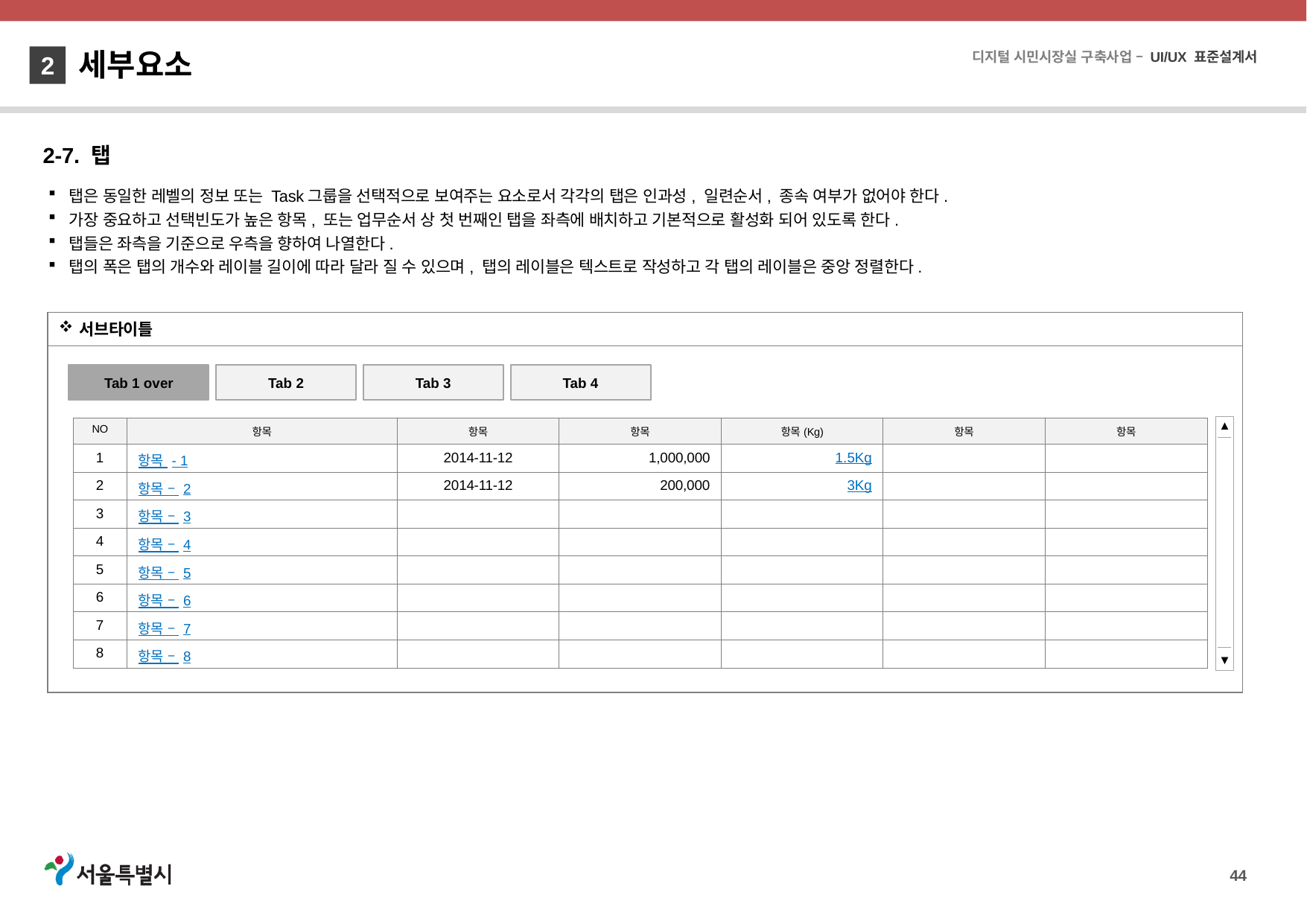

세부요소
2
2-7. 탭
탭은 동일한 레벨의 정보 또는 Task그룹을 선택적으로 보여주는 요소로서 각각의 탭은 인과성, 일련순서, 종속 여부가 없어야 한다.
가장 중요하고 선택빈도가 높은 항목, 또는 업무순서 상 첫 번째인 탭을 좌측에 배치하고 기본적으로 활성화 되어 있도록 한다.
탭들은 좌측을 기준으로 우측을 향하여 나열한다.
탭의 폭은 탭의 개수와 레이블 길이에 따라 달라 질 수 있으며, 탭의 레이블은 텍스트로 작성하고 각 탭의 레이블은 중앙 정렬한다.

서브타이틀
Tab 1 over
Tab 2
Tab 3
Tab 4
▲

▼
| NO | 항목 | 항목 | 항목 | 항목(Kg) | 항목 | 항목 |
| --- | --- | --- | --- | --- | --- | --- |
| 1 | 항목 - 1 | 2014-11-12 | 1,000,000 | 1.5Kg |  |  |
| 2 | 항목 – 2 | 2014-11-12 | 200,000 | 3Kg |  |  |
| 3 | 항목 – 3 |  |  |  |  |  |
| 4 | 항목 – 4 |  |  |  |  |  |
| 5 | 항목 – 5 |  |  |  |  |  |
| 6 | 항목 – 6 |  |  |  |  |  |
| 7 | 항목 – 7 |  |  |  |  |  |
| 8 | 항목 – 8 |  |  |  |  |  |